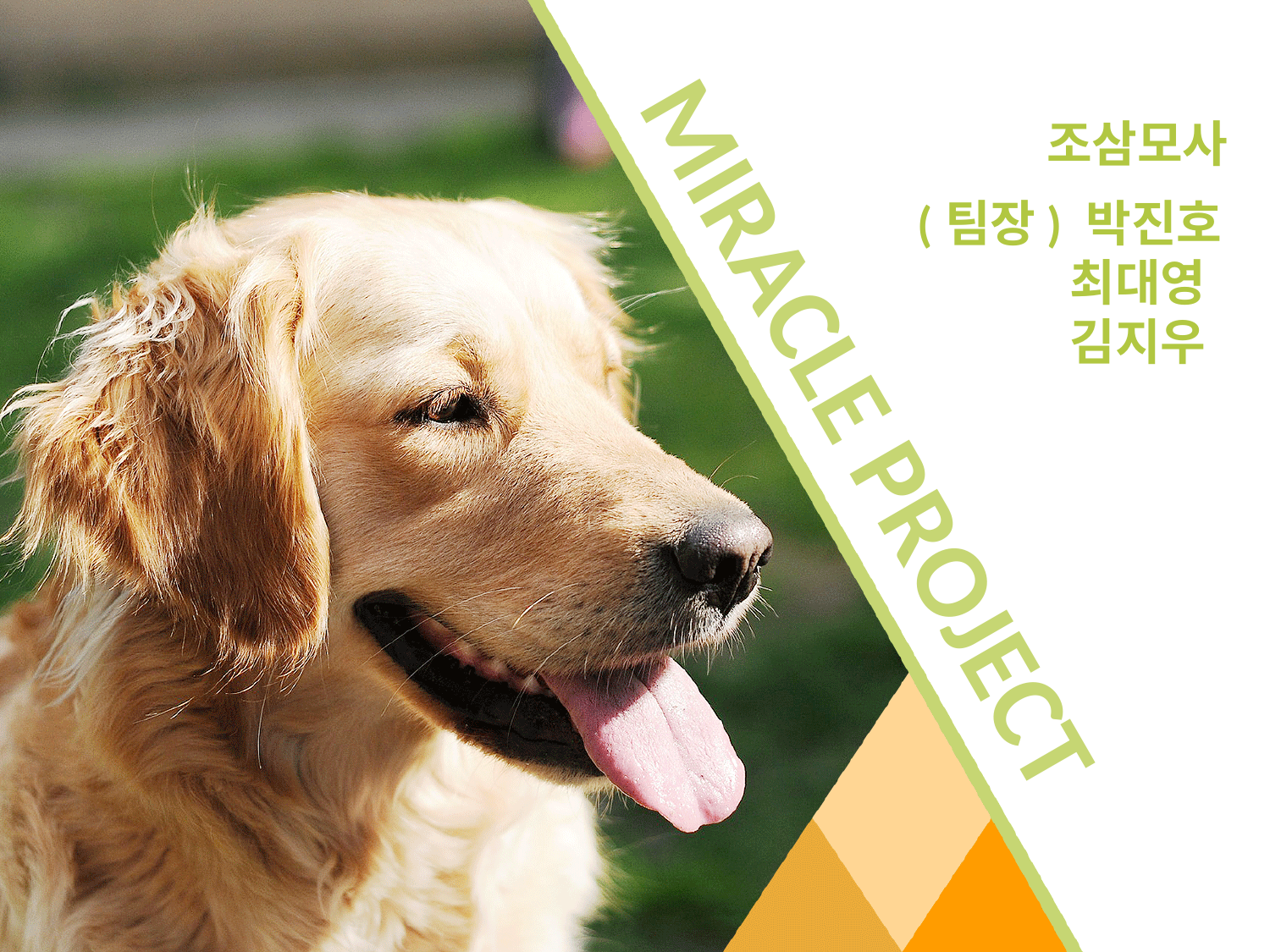

조삼모사

(팀장) 박진호
	 최대영
	 김지우

# MIRACLE PROJECT